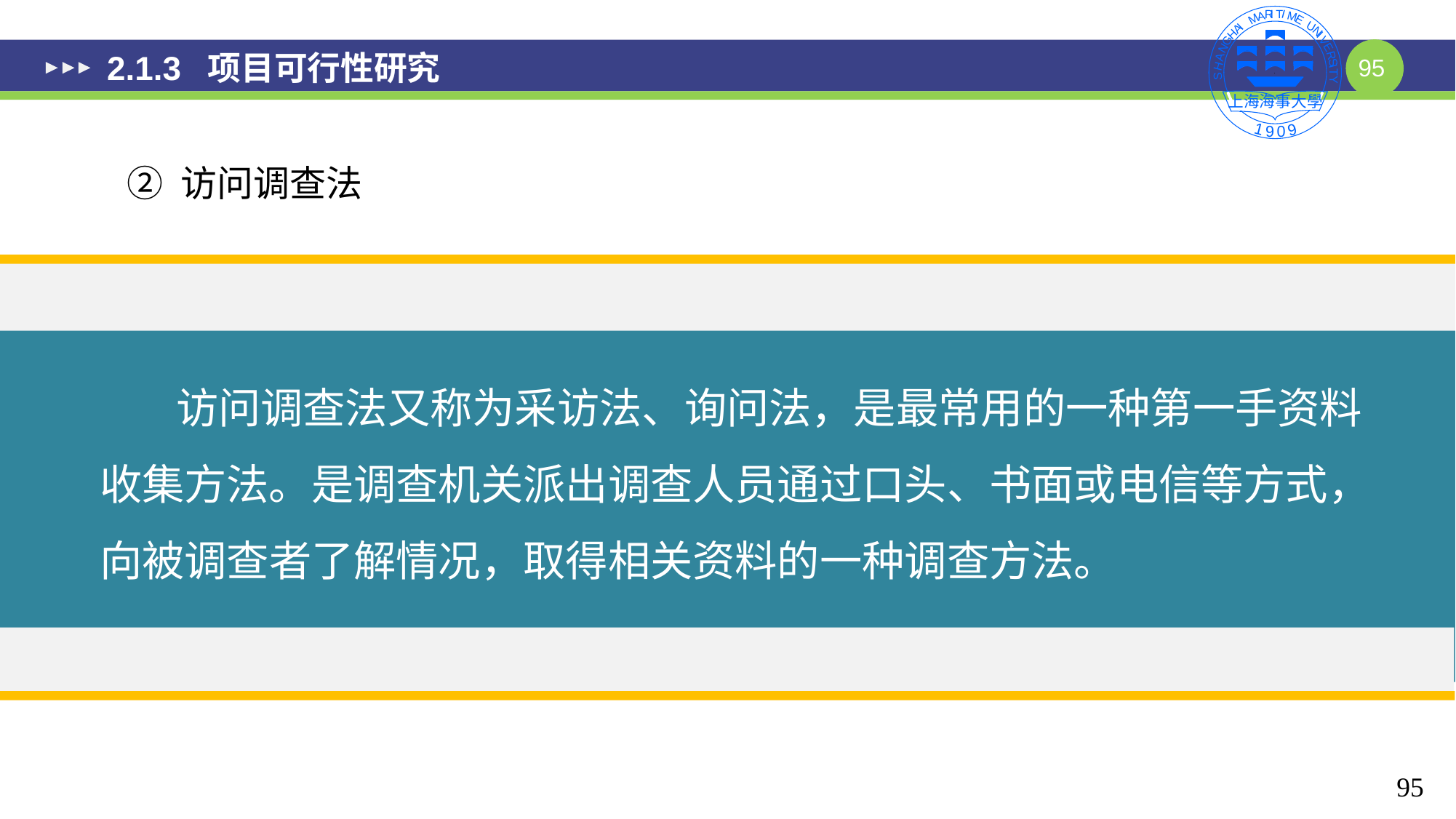

# 2.1.3  项目可行性研究
② 访问调查法

       访问调查法又称为采访法、询问法，是最常用的一种第一手资料收集方法。是调查机关派出调查人员通过口头、书面或电信等方式，向被调查者了解情况，取得相关资料的一种调查方法。

95
95